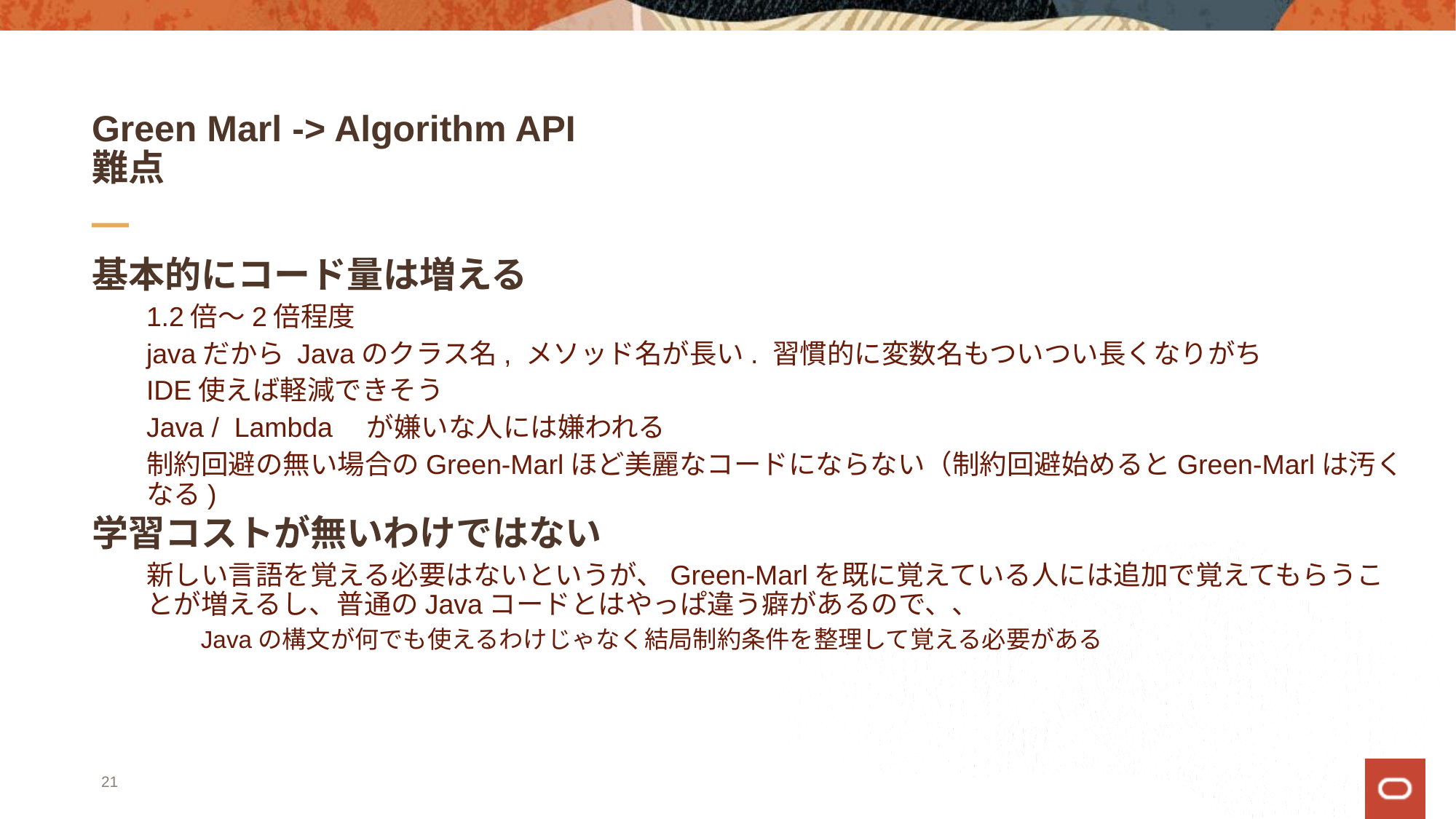

# Green Marl -> Algorithm API 難点
基本的にコード量は増える
1.2倍～2倍程度
javaだから Javaのクラス名, メソッド名が長い. 習慣的に変数名もついつい長くなりがち
IDE使えば軽減できそう
Java /  Lambda　が嫌いな人には嫌われる
制約回避の無い場合のGreen-Marlほど美麗なコードにならない（制約回避始めるとGreen-Marlは汚くなる)
学習コストが無いわけではない
新しい言語を覚える必要はないというが、Green-Marlを既に覚えている人には追加で覚えてもらうことが増えるし、普通のJavaコードとはやっぱ違う癖があるので、、
Javaの構文が何でも使えるわけじゃなく結局制約条件を整理して覚える必要がある

21